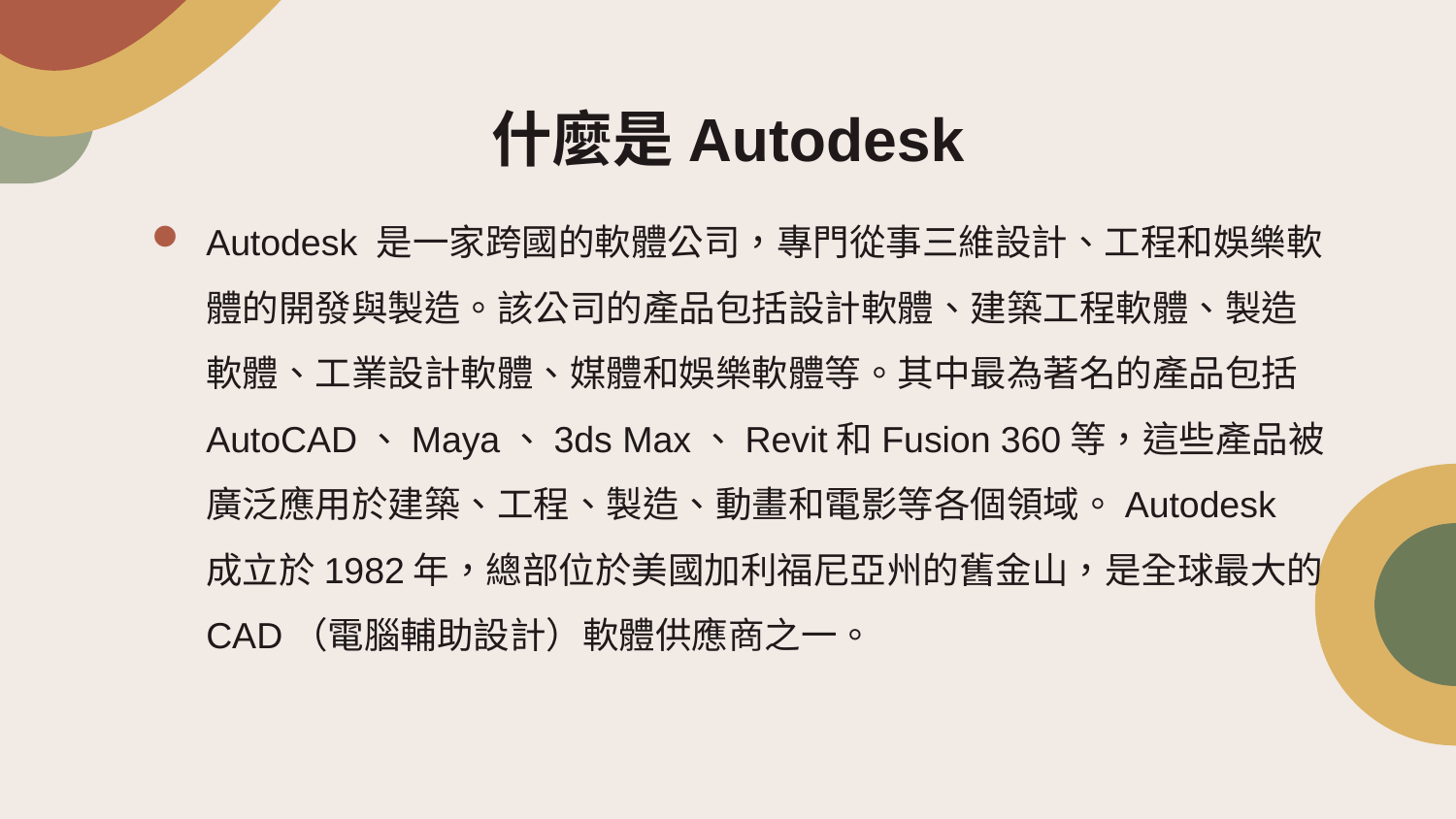

# 什麼是Autodesk
Autodesk 是一家跨國的軟體公司，專門從事三維設計、工程和娛樂軟體的開發與製造。該公司的產品包括設計軟體、建築工程軟體、製造軟體、工業設計軟體、媒體和娛樂軟體等。其中最為著名的產品包括AutoCAD、Maya、3ds Max、Revit和Fusion 360等，這些產品被廣泛應用於建築、工程、製造、動畫和電影等各個領域。Autodesk 成立於1982年，總部位於美國加利福尼亞州的舊金山，是全球最大的 CAD（電腦輔助設計）軟體供應商之一。